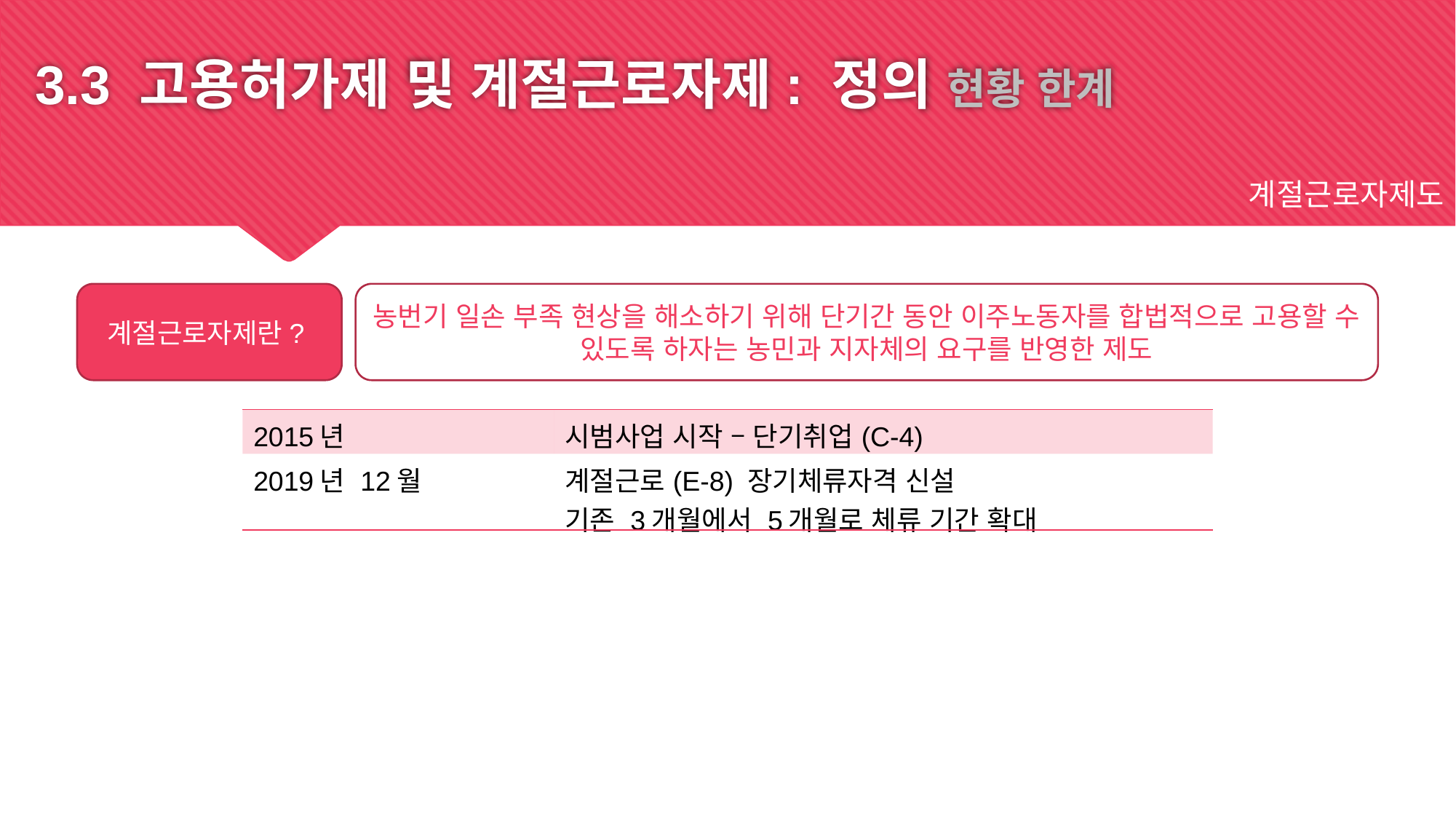

3.3 고용허가제 및 계절근로자제: 정의 현황 한계
계절근로자제도
계절근로자제란?
농번기 일손 부족 현상을 해소하기 위해 단기간 동안 이주노동자를 합법적으로 고용할 수 있도록 하자는 농민과 지자체의 요구를 반영한 제도
| 2015년 | 시범사업 시작 – 단기취업(C-4) |
| --- | --- |
| 2019년 12월 | 계절근로(E-8) 장기체류자격 신설 기존 3개월에서 5개월로 체류 기간 확대 |